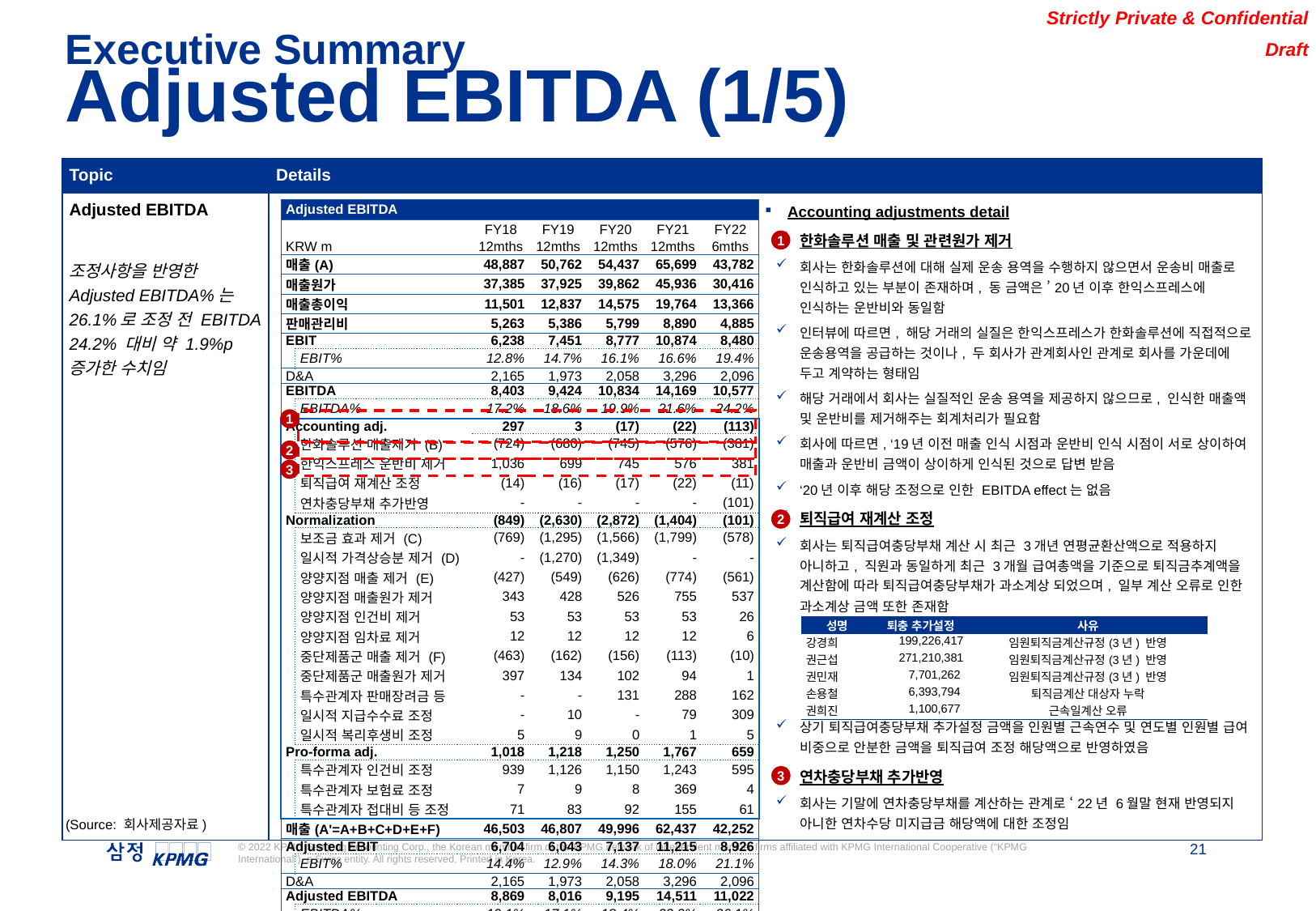

Executive Summary
Adjusted EBITDA (1/5)
| Topic | Details |
| --- | --- |
| Adjusted EBITDA 조정사항을 반영한 Adjusted EBITDA%는 26.1%로 조정 전 EBITDA 24.2% 대비 약 1.9%p 증가한 수치임 | Accounting adjustments detail 한화솔루션 매출 및 관련원가 제거 회사는 한화솔루션에 대해 실제 운송 용역을 수행하지 않으면서 운송비 매출로 인식하고 있는 부분이 존재하며, 동 금액은 ’20년 이후 한익스프레스에 인식하는 운반비와 동일함 인터뷰에 따르면, 해당 거래의 실질은 한익스프레스가 한화솔루션에 직접적으로 운송용역을 공급하는 것이나, 두 회사가 관계회사인 관계로 회사를 가운데에 두고 계약하는 형태임 해당 거래에서 회사는 실질적인 운송 용역을 제공하지 않으므로, 인식한 매출액 및 운반비를 제거해주는 회계처리가 필요함 회사에 따르면, ‘19년 이전 매출 인식 시점과 운반비 인식 시점이 서로 상이하여 매출과 운반비 금액이 상이하게 인식된 것으로 답변 받음 ‘20년 이후 해당 조정으로 인한 EBITDA effect는 없음 퇴직급여 재계산 조정 회사는 퇴직급여충당부채 계산 시 최근 3개년 연평균환산액으로 적용하지 아니하고, 직원과 동일하게 최근 3개월 급여총액을 기준으로 퇴직금추계액을 계산함에 따라 퇴직급여충당부채가 과소계상 되었으며, 일부 계산 오류로 인한 과소계상 금액 또한 존재함 상기 퇴직급여충당부채 추가설정 금액을 인원별 근속연수 및 연도별 인원별 급여 비중으로 안분한 금액을 퇴직급여 조정 해당액으로 반영하였음 연차충당부채 추가반영 회사는 기말에 연차충당부채를 계산하는 관계로 ‘22년 6월말 현재 반영되지 아니한 연차수당 미지급금 해당액에 대한 조정임 |
| Adjusted EBITDA |  |  |  |  |  |  |
| --- | --- | --- | --- | --- | --- | --- |
|  |  | FY18 | FY19 | FY20 | FY21 | FY22 |
| KRW m |  | 12mths | 12mths | 12mths | 12mths | 6mths |
| 매출(A) |  | 48,887 | 50,762 | 54,437 | 65,699 | 43,782 |
| 매출원가 |  | 37,385 | 37,925 | 39,862 | 45,936 | 30,416 |
| 매출총이익 |  | 11,501 | 12,837 | 14,575 | 19,764 | 13,366 |
| 판매관리비 |  | 5,263 | 5,386 | 5,799 | 8,890 | 4,885 |
| EBIT |  | 6,238 | 7,451 | 8,777 | 10,874 | 8,480 |
|  | EBIT% | 12.8% | 14.7% | 16.1% | 16.6% | 19.4% |
| D&A |  | 2,165 | 1,973 | 2,058 | 3,296 | 2,096 |
| EBITDA |  | 8,403 | 9,424 | 10,834 | 14,169 | 10,577 |
|  | EBITDA% | 17.2% | 18.6% | 19.9% | 21.6% | 24.2% |
| Accounting adj. |  | 297 | 3 | (17) | (22) | (113) |
|  | 한화솔루션 매출제거 (B) | (724) | (680) | (745) | (576) | (381) |
|  | 한익스프레스 운반비 제거 | 1,036 | 699 | 745 | 576 | 381 |
|  | 퇴직급여 재계산 조정 | (14) | (16) | (17) | (22) | (11) |
|  | 연차충당부채 추가반영 | - | - | - | - | (101) |
| Normalization |  | (849) | (2,630) | (2,872) | (1,404) | (101) |
|  | 보조금 효과 제거 (C) | (769) | (1,295) | (1,566) | (1,799) | (578) |
|  | 일시적 가격상승분 제거 (D) | - | (1,270) | (1,349) | - | - |
|  | 양양지점 매출 제거 (E) | (427) | (549) | (626) | (774) | (561) |
|  | 양양지점 매출원가 제거 | 343 | 428 | 526 | 755 | 537 |
|  | 양양지점 인건비 제거 | 53 | 53 | 53 | 53 | 26 |
|  | 양양지점 임차료 제거 | 12 | 12 | 12 | 12 | 6 |
|  | 중단제품군 매출 제거 (F) | (463) | (162) | (156) | (113) | (10) |
|  | 중단제품군 매출원가 제거 | 397 | 134 | 102 | 94 | 1 |
|  | 특수관계자 판매장려금 등 | - | - | 131 | 288 | 162 |
|  | 일시적 지급수수료 조정 | - | 10 | - | 79 | 309 |
|  | 일시적 복리후생비 조정 | 5 | 9 | 0 | 1 | 5 |
| Pro-forma adj. |  | 1,018 | 1,218 | 1,250 | 1,767 | 659 |
|  | 특수관계자 인건비 조정 | 939 | 1,126 | 1,150 | 1,243 | 595 |
|  | 특수관계자 보험료 조정 | 7 | 9 | 8 | 369 | 4 |
|  | 특수관계자 접대비 등 조정 | 71 | 83 | 92 | 155 | 61 |
| 매출(A'=A+B+C+D+E+F) |  | 46,503 | 46,807 | 49,996 | 62,437 | 42,252 |
| Adjusted EBIT |  | 6,704 | 6,043 | 7,137 | 11,215 | 8,926 |
|  | EBIT% | 14.4% | 12.9% | 14.3% | 18.0% | 21.1% |
| D&A |  | 2,165 | 1,973 | 2,058 | 3,296 | 2,096 |
| Adjusted EBITDA |  | 8,869 | 8,016 | 9,195 | 14,511 | 11,022 |
|  | EBITDA% | 19.1% | 17.1% | 18.4% | 23.2% | 26.1% |
1
1

2

3
2
| 성명 | 퇴충 추가설정 | 사유 |
| --- | --- | --- |
| 강경희 | 199,226,417 | 임원퇴직금계산규정(3년) 반영 |
| 권근섭 | 271,210,381 | 임원퇴직금계산규정(3년) 반영 |
| 권민재 | 7,701,262 | 임원퇴직금계산규정(3년) 반영 |
| 손용철 | 6,393,794 | 퇴직금계산 대상자 누락 |
| 권희진 | 1,100,677 | 근속일계산 오류 |
3
(Source: 회사제공자료)